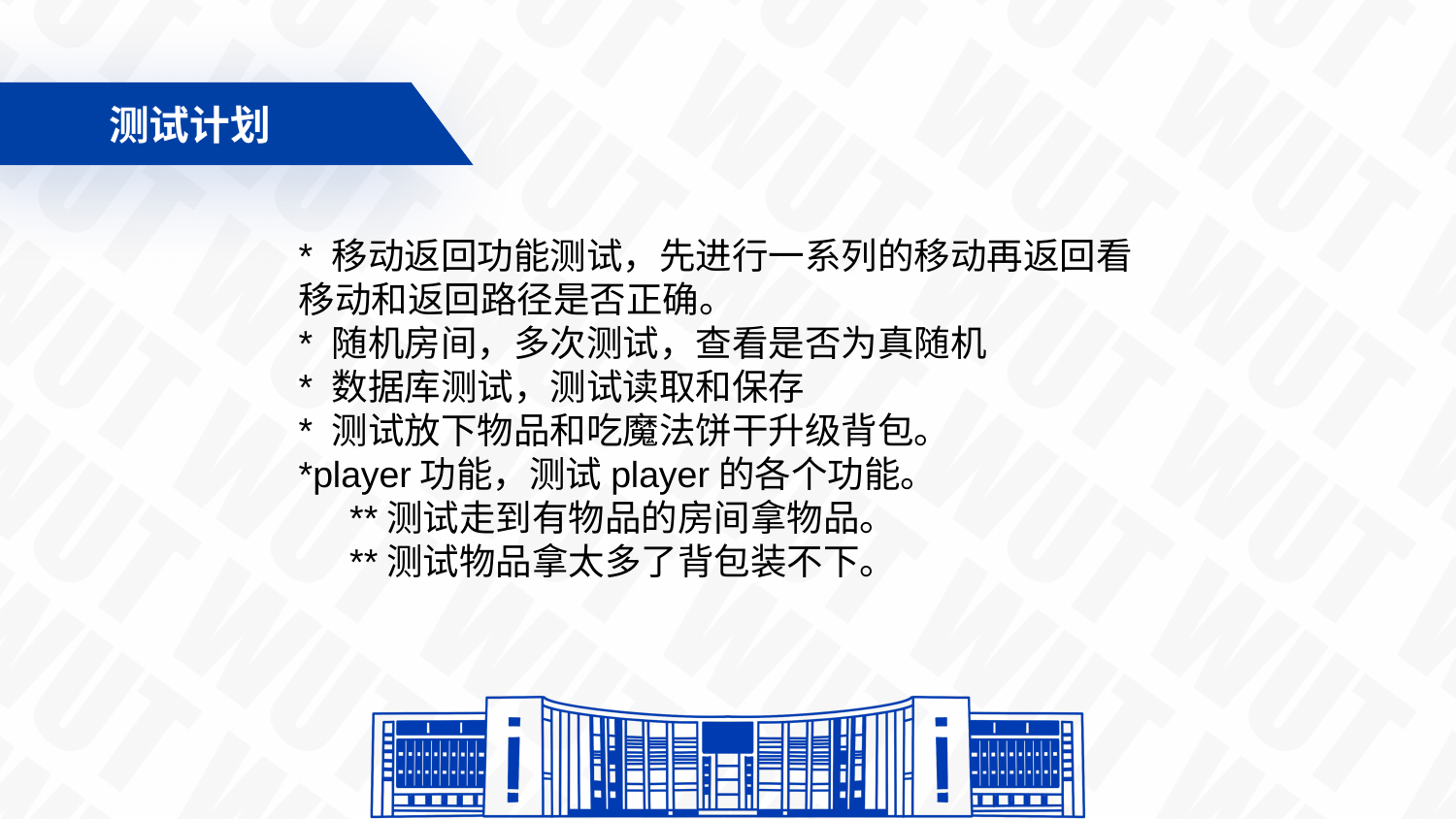

测试计划
* 移动返回功能测试，先进行一系列的移动再返回看移动和返回路径是否正确。
* 随机房间，多次测试，查看是否为真随机
* 数据库测试，测试读取和保存
* 测试放下物品和吃魔法饼干升级背包。
*player功能，测试player的各个功能。
     **测试走到有物品的房间拿物品。
     **测试物品拿太多了背包装不下。